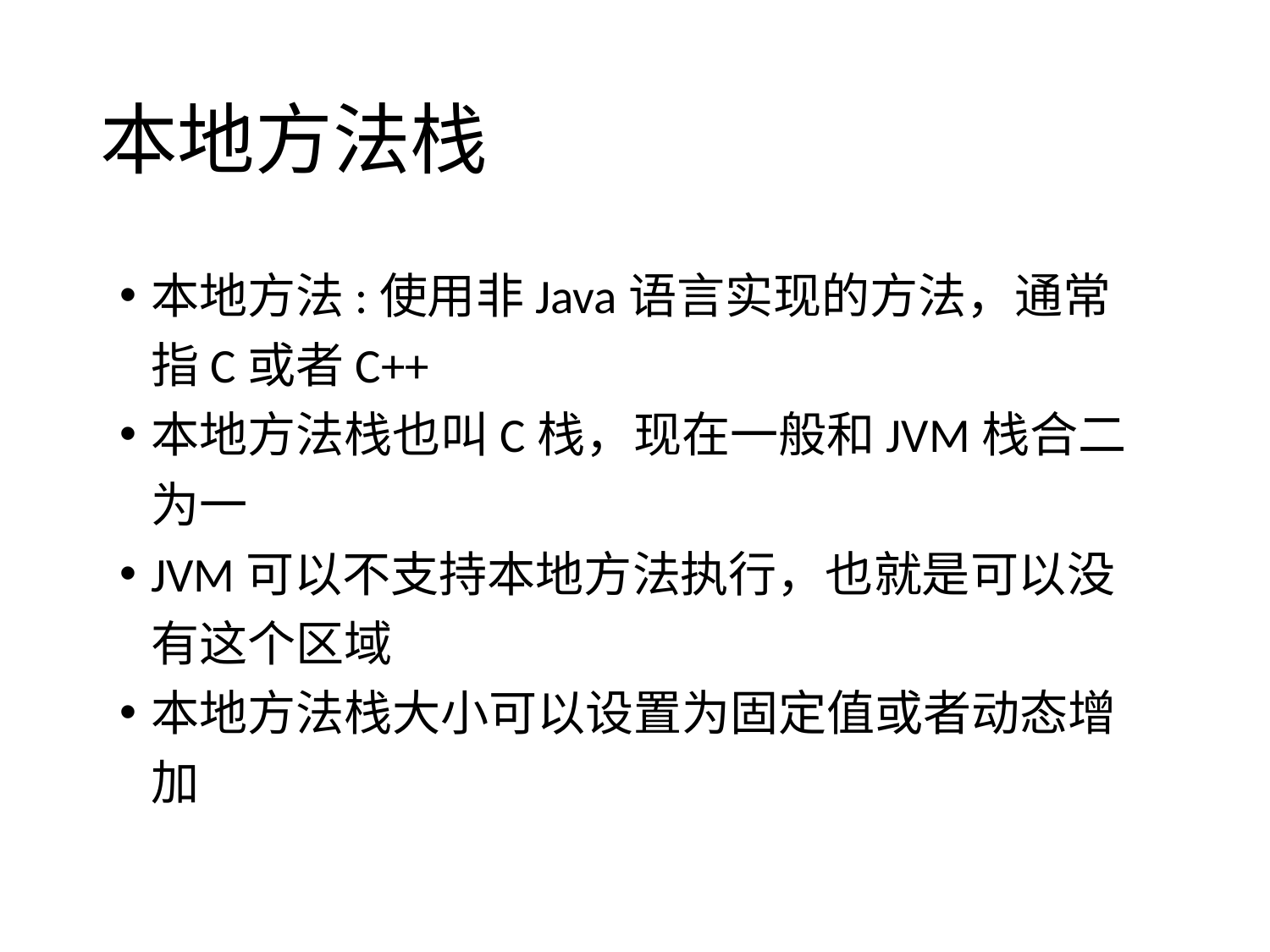

# 本地方法栈
本地方法:使用非Java语言实现的方法，通常指C或者C++
本地方法栈也叫C栈，现在一般和JVM栈合二为一
JVM可以不支持本地方法执行，也就是可以没有这个区域
本地方法栈大小可以设置为固定值或者动态增加